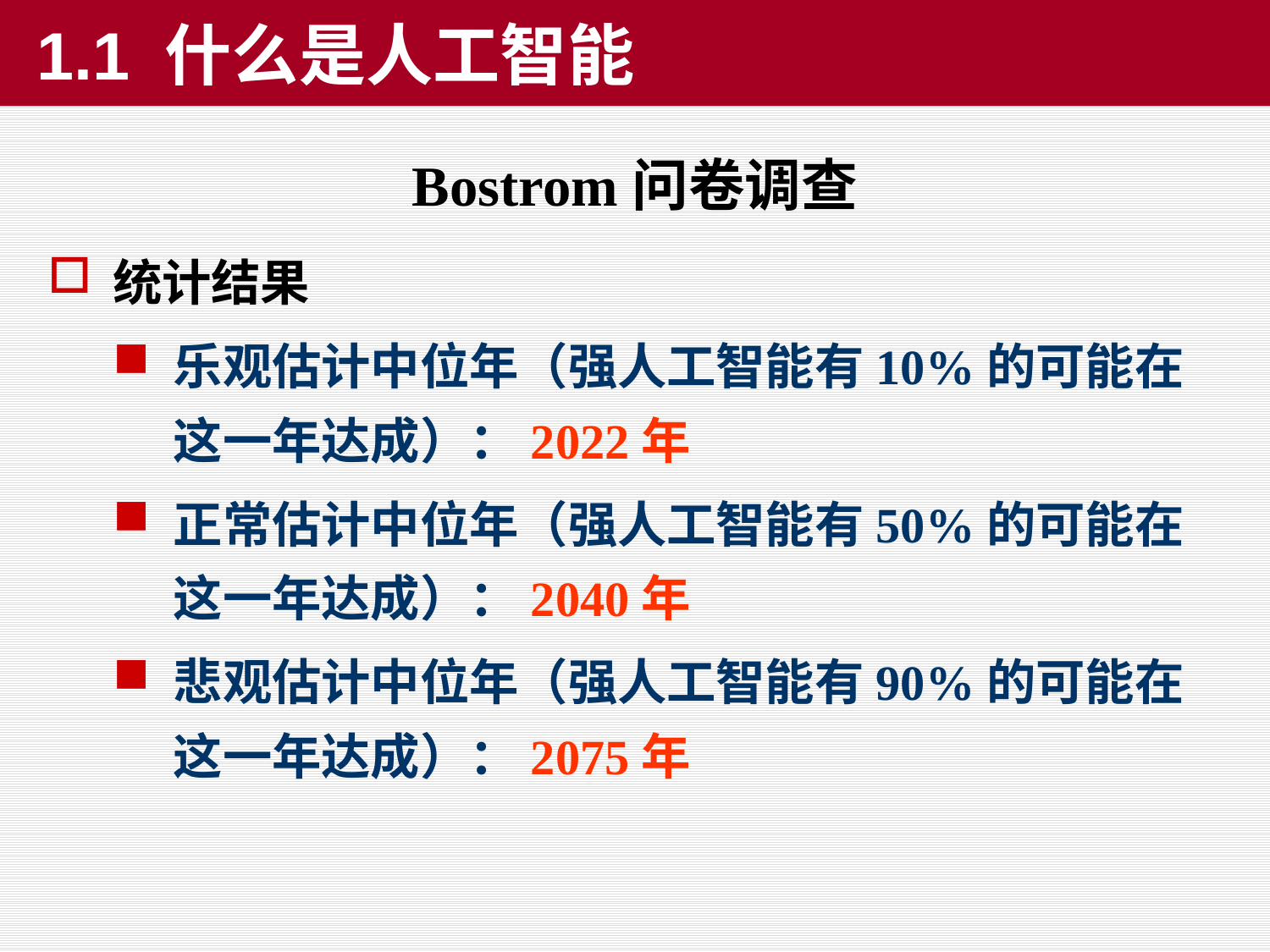

1.1 什么是人工智能
Bostrom问卷调查
统计结果
乐观估计中位年（强人工智能有10%的可能在这一年达成）：2022年
正常估计中位年（强人工智能有50%的可能在这一年达成）：2040年
悲观估计中位年（强人工智能有90%的可能在这一年达成）：2075年